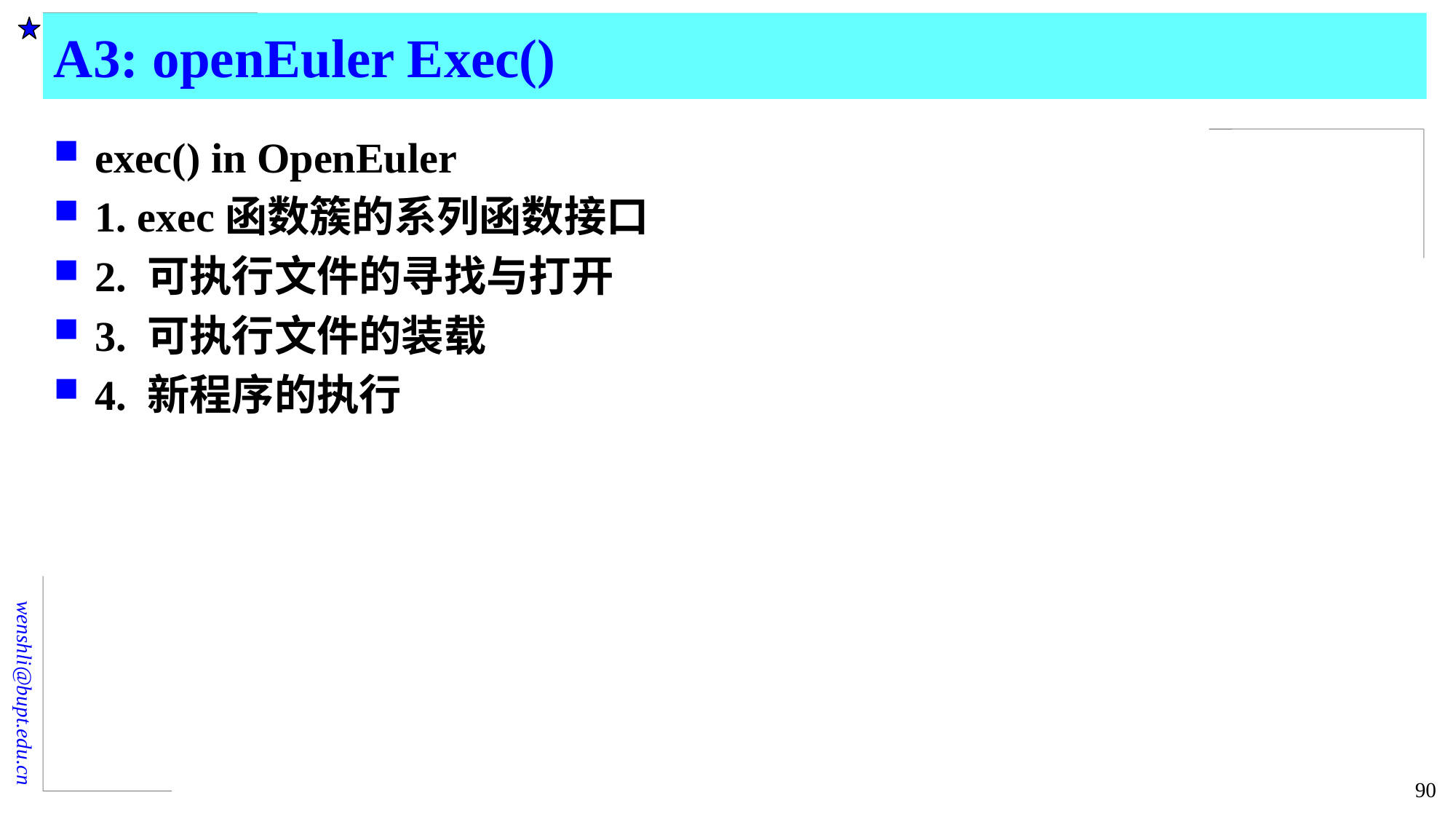

# A3: openEuler Exec()
exec() in OpenEuler
1. exec函数簇的系列函数接口
2. 可执行文件的寻找与打开
3. 可执行文件的装载
4. 新程序的执行

90